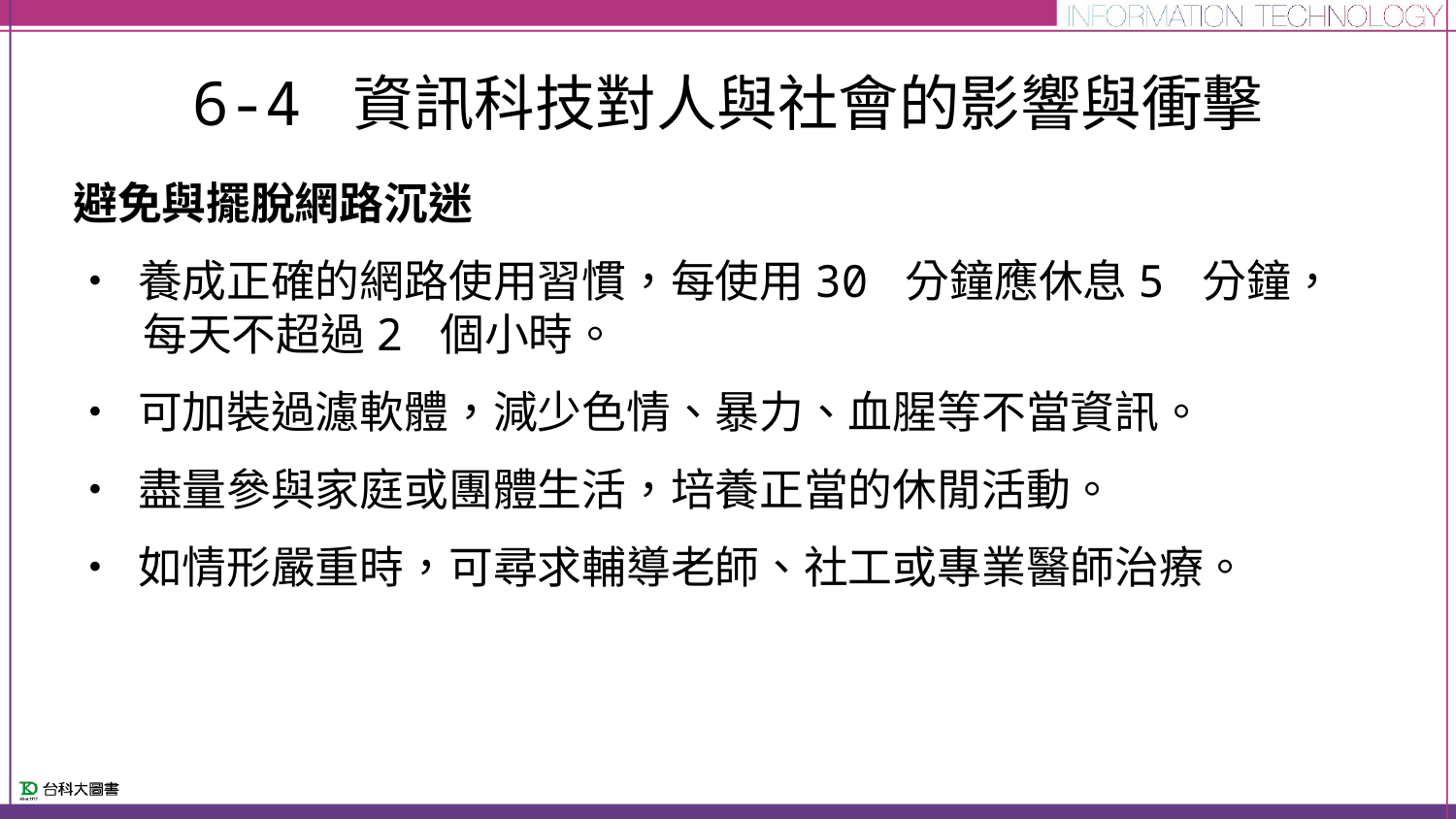

# 6-4 資訊科技對人與社會的影響與衝擊
避免與擺脫網路沉迷
• 養成正確的網路使用習慣，每使用30 分鐘應休息5 分鐘，每天不超過2 個小時。
• 可加裝過濾軟體，減少色情、暴力、血腥等不當資訊。
• 盡量參與家庭或團體生活，培養正當的休閒活動。
• 如情形嚴重時，可尋求輔導老師、社工或專業醫師治療。